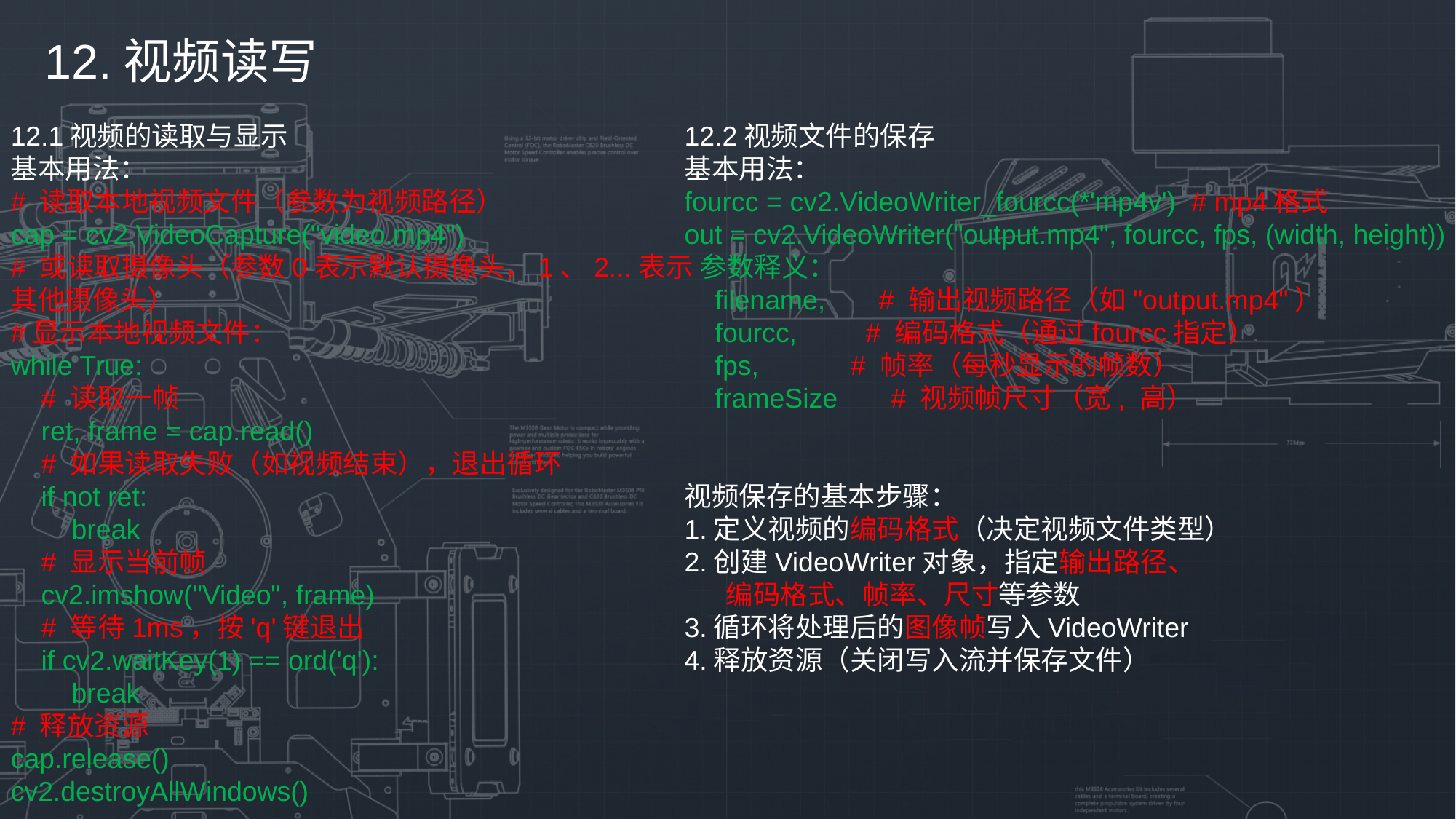

12.视频读写
12.1视频的读取与显示
基本用法：
# 读取本地视频文件（参数为视频路径）
cap = cv2.VideoCapture("video.mp4")
# 或读取摄像头（参数0表示默认摄像头，1、2...表示其他摄像头）
#显示本地视频文件：
while True:
    # 读取一帧
    ret, frame = cap.read()
    # 如果读取失败（如视频结束），退出循环
    if not ret:
        break
    # 显示当前帧
    cv2.imshow("Video", frame)
    # 等待1ms，按'q'键退出
    if cv2.waitKey(1) == ord('q'):
        break
# 释放资源
cap.release()
cv2.destroyAllWindows()

12.2视频文件的保存
基本用法：
fourcc = cv2.VideoWriter_fourcc(*'mp4v')  # mp4格式
out = cv2.VideoWriter("output.mp4", fourcc, fps, (width, height))
 参数释义：
    filename,       # 输出视频路径（如"output.mp4"）
    fourcc,         # 编码格式（通过fourcc指定）
    fps,            # 帧率（每秒显示的帧数）
    frameSize       # 视频帧尺寸（宽, 高）

视频保存的基本步骤：
1.定义视频的编码格式（决定视频文件类型）
2.创建VideoWriter对象，指定输出路径、
    编码格式、帧率、尺寸等参数
3.循环将处理后的图像帧写入VideoWriter
4.释放资源（关闭写入流并保存文件）